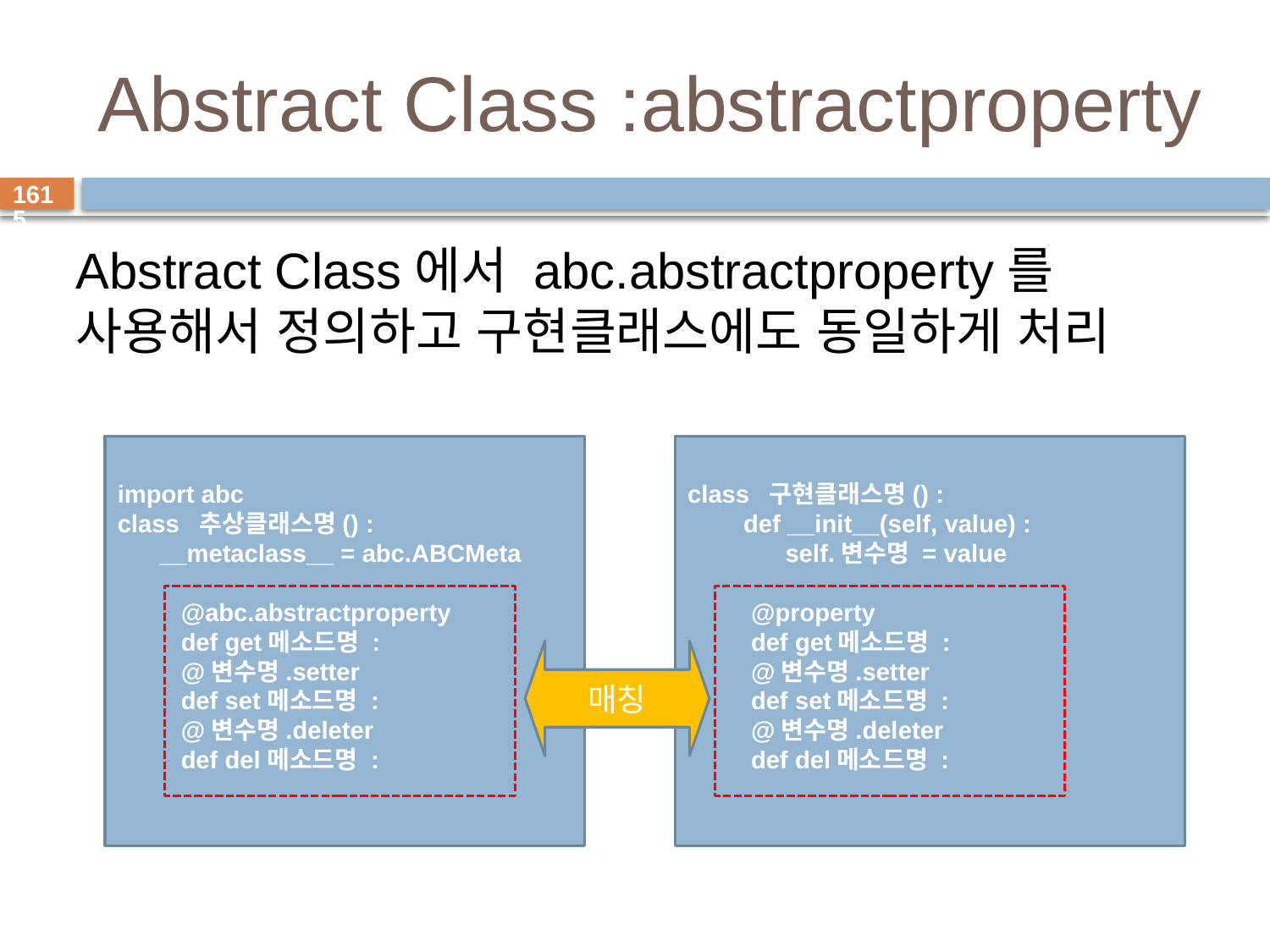

# Abstract Class :abstractproperty
1615
Abstract Class에서 abc.abstractproperty를 사용해서 정의하고 구현클래스에도 동일하게 처리
import abc
class  추상클래스명() :
      __metaclass__ = abc.ABCMeta

@abc.abstractproperty
def get메소드명 :
@변수명.setter
def set메소드명 :
@변수명.deleter
def del메소드명 :

class  구현클래스명() :
        def __init__(self, value) :
              self.변수명 = value

@property
def get메소드명 :
@변수명.setter
def set메소드명 :
@변수명.deleter
def del메소드명 :

매칭